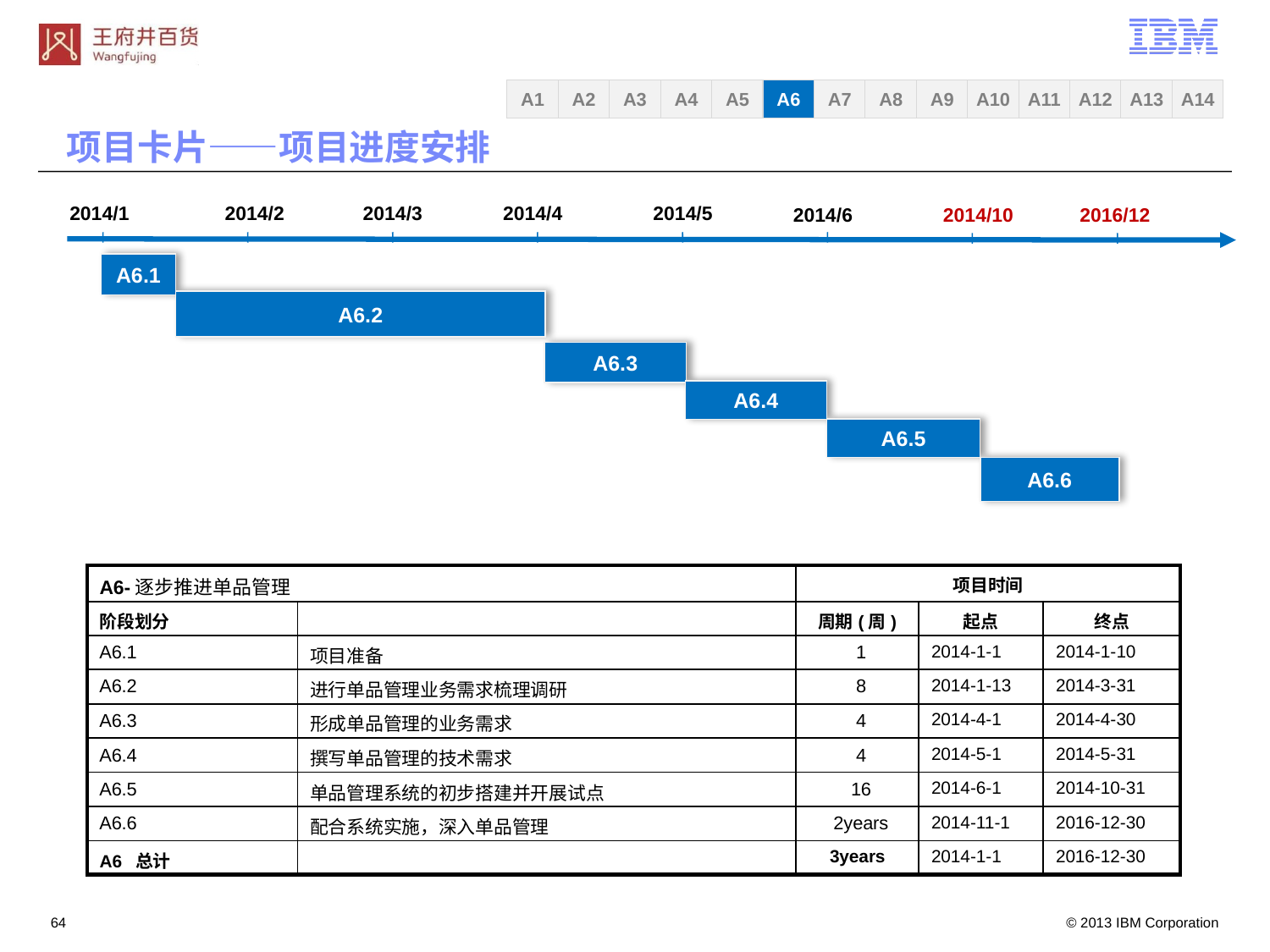

A3
A4
A5
A6
A7
A8
A9
A10
A11
A12
A13
A14
A1
A2
项目卡片——项目进度安排
2014/1
2014/2
2014/3
2014/4
2014/5
2014/6
2014/10
2016/12

A6.1
A6.2
A6.3
A6.4
A6.5
A6.6
| A6-逐步推进单品管理 |  | 项目时间 |  |  |
| --- | --- | --- | --- | --- |
| 阶段划分 |  | 周期(周) | 起点 | 终点 |
| A6.1 | 项目准备 | 1 | 2014-1-1 | 2014-1-10 |
| A6.2 | 进行单品管理业务需求梳理调研 | 8 | 2014-1-13 | 2014-3-31 |
| A6.3 | 形成单品管理的业务需求 | 4 | 2014-4-1 | 2014-4-30 |
| A6.4 | 撰写单品管理的技术需求 | 4 | 2014-5-1 | 2014-5-31 |
| A6.5 | 单品管理系统的初步搭建并开展试点 | 16 | 2014-6-1 | 2014-10-31 |
| A6.6 | 配合系统实施，深入单品管理 | 2years | 2014-11-1 | 2016-12-30 |
| A6 总计 |  | 3years | 2014-1-1 | 2016-12-30 |
64